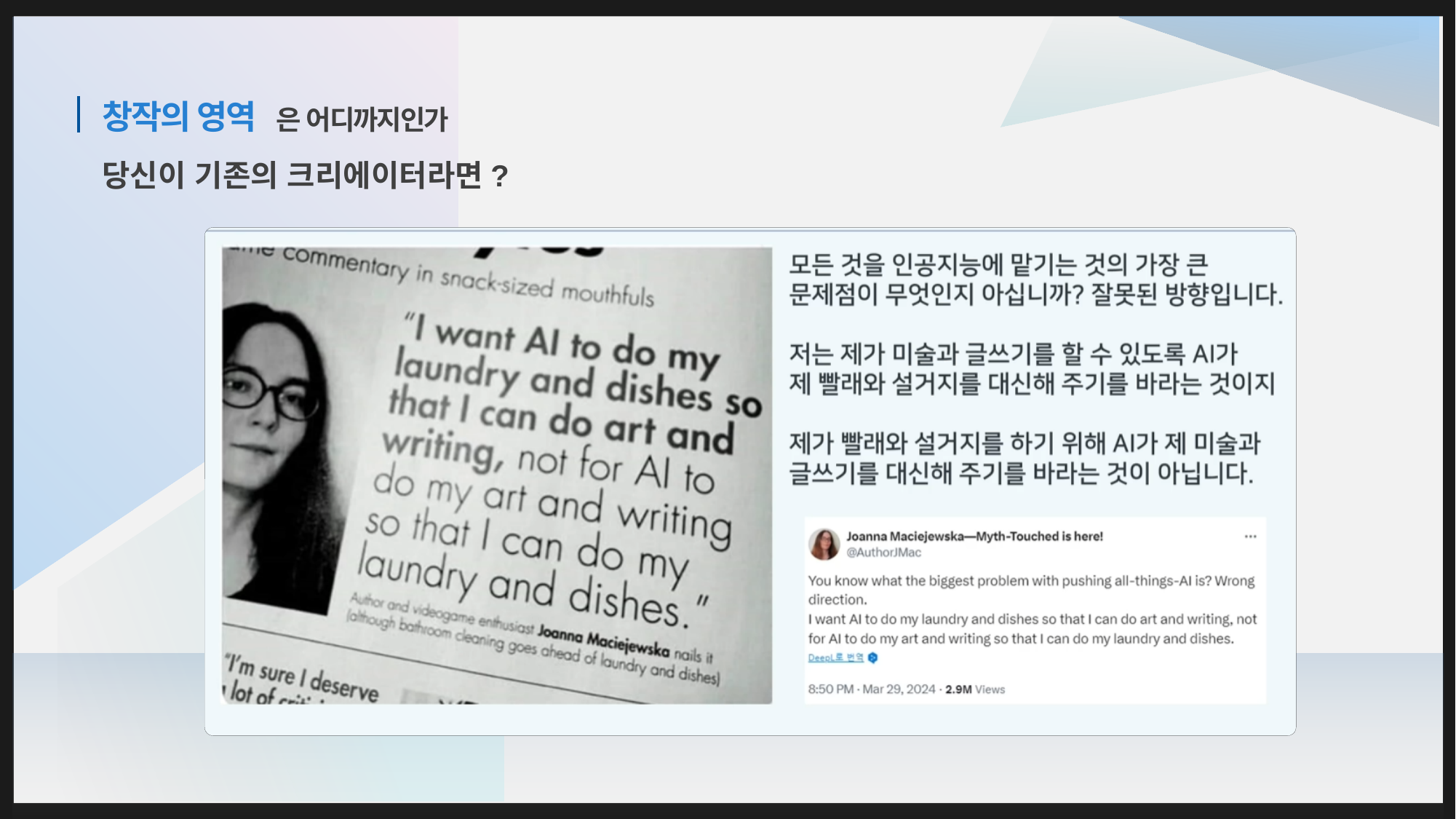

창작의 영역
# 은 어디까지인가
당신이 기존의 크리에이터라면?